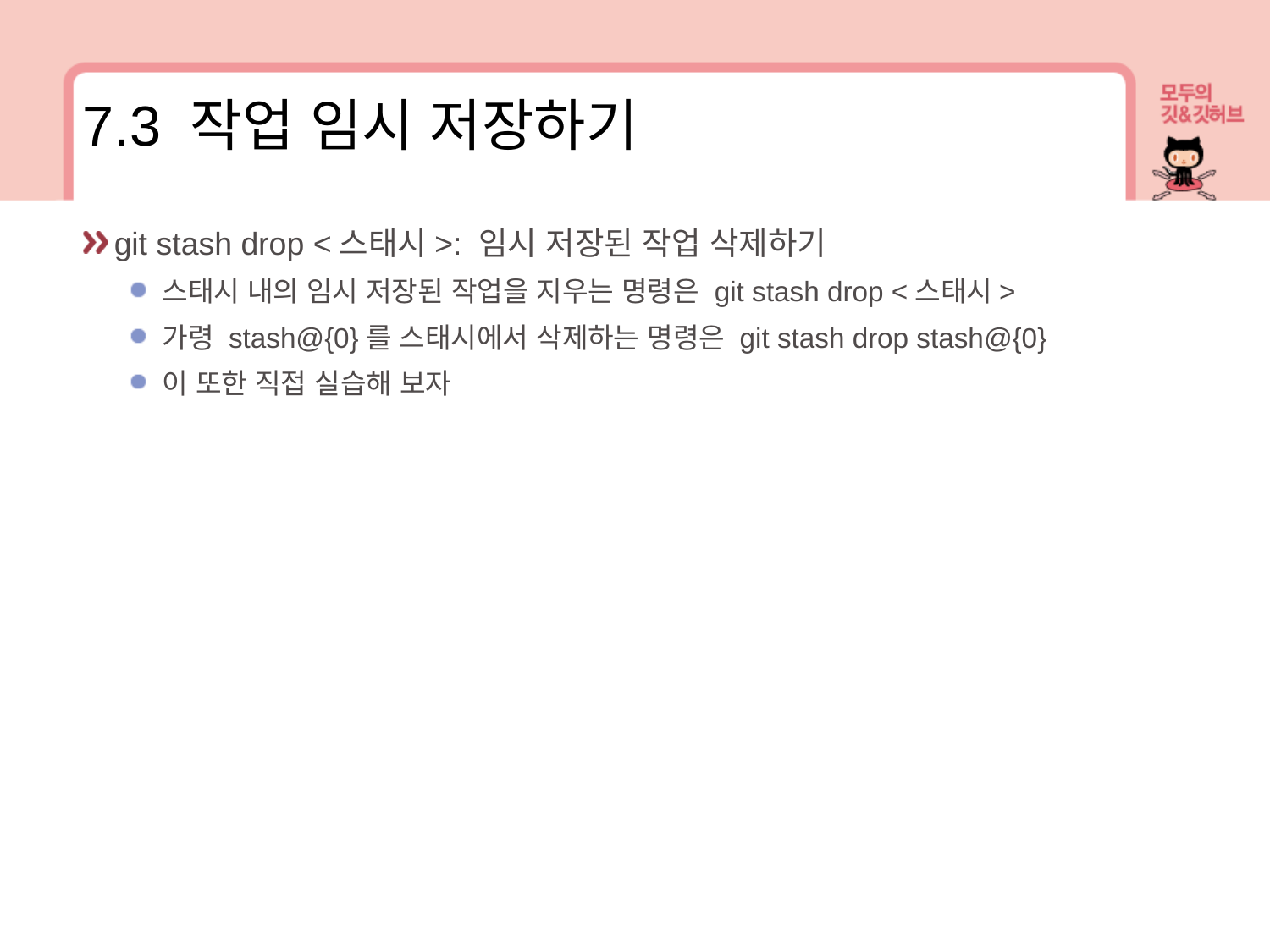

7.3 작업 임시 저장하기
git stash drop <스태시>: 임시 저장된 작업 삭제하기
스태시 내의 임시 저장된 작업을 지우는 명령은 git stash drop <스태시>
가령 stash@{0}를 스태시에서 삭제하는 명령은 git stash drop stash@{0}
이 또한 직접 실습해 보자